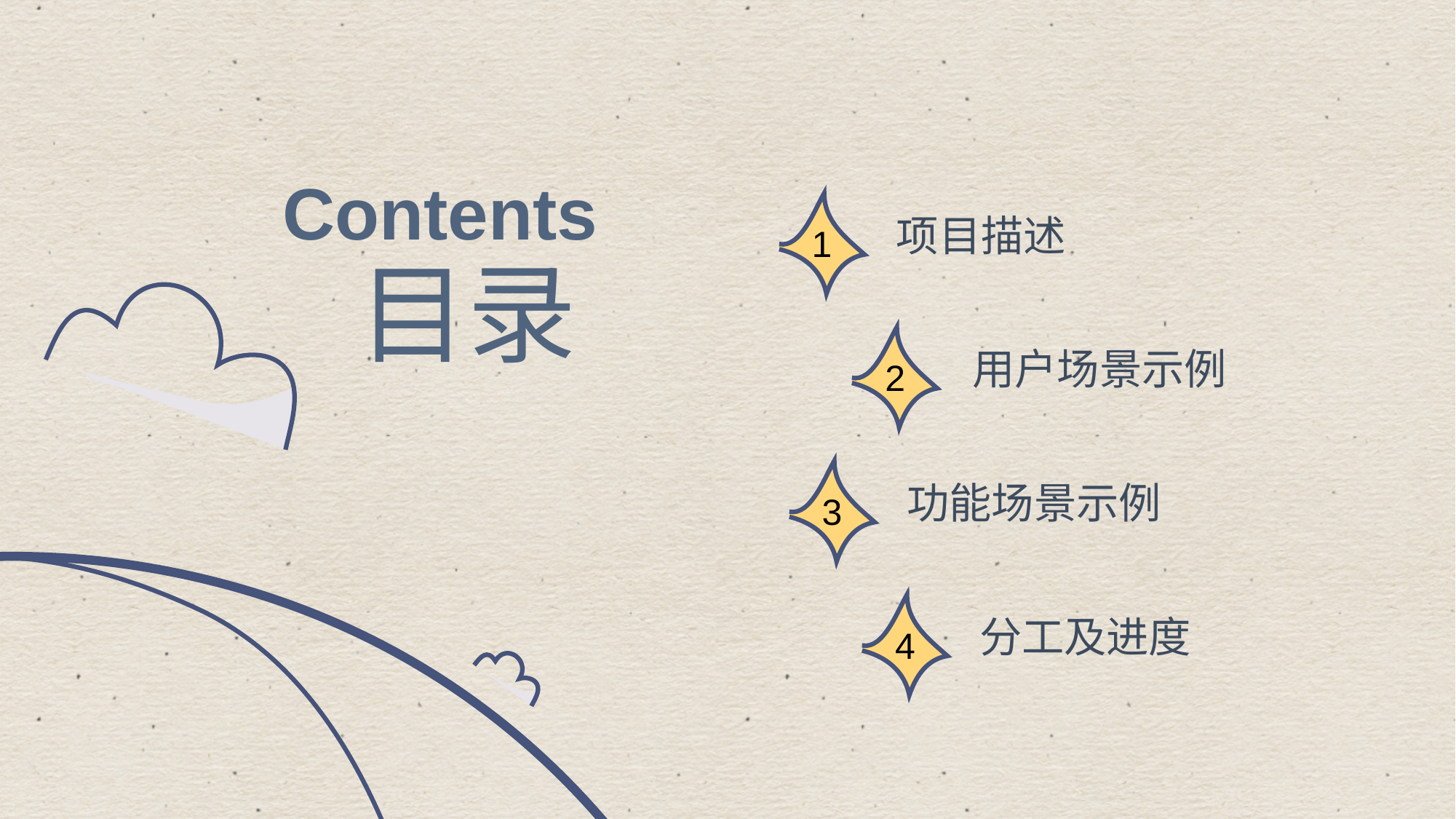

Contents

1
项目描述
目录

2
用户场景示例

3
功能场景示例

4
分工及进度